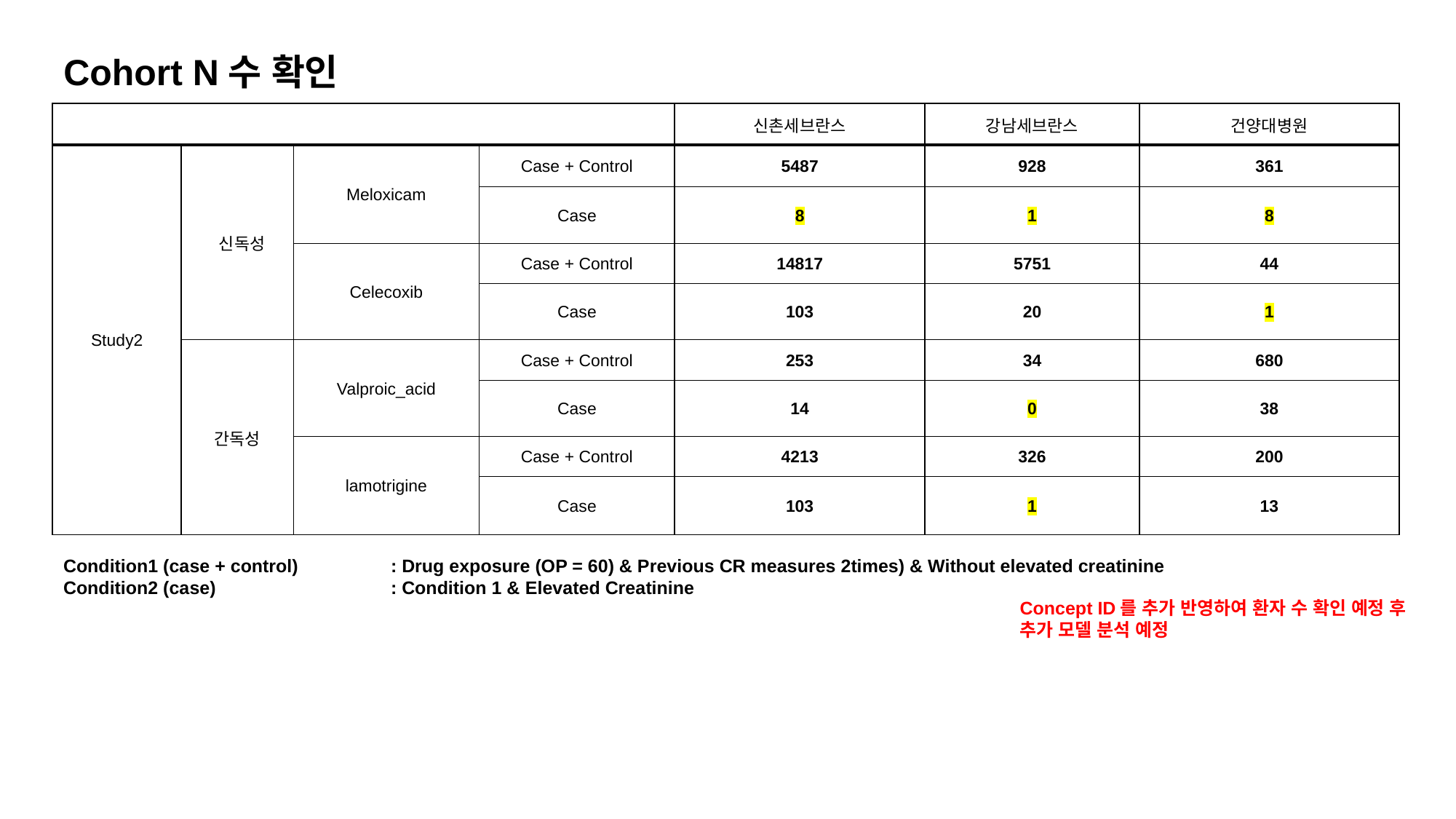

# Cohort N수 확인

|  |  |  |  | 신촌세브란스 | 강남세브란스 | 건양대병원 |
| --- | --- | --- | --- | --- | --- | --- |
| Study2 | 신독성 | Meloxicam | Case + Control | 5487 | 928 | 361 |
|  |  |  | Case | 8 | 1 | 8 |
|  |  | Celecoxib | Case + Control | 14817 | 5751 | 44 |
|  |  |  | Case | 103 | 20 | 1 |
|  | 간독성 | Valproic\_acid | Case + Control | 253 | 34 | 680 |
|  |  |  | Case | 14 | 0 | 38 |
|  |  | lamotrigine | Case + Control | 4213 | 326 | 200 |
|  |  |  | Case | 103 | 1 | 13 |
Condition1 (case + control) 	: Drug exposure (OP = 60) & Previous CR measures 2times) & Without elevated creatinine
Condition2 (case) 		: Condition 1 & Elevated Creatinine
Concept ID를 추가 반영하여 환자 수 확인 예정 후
추가 모델 분석 예정